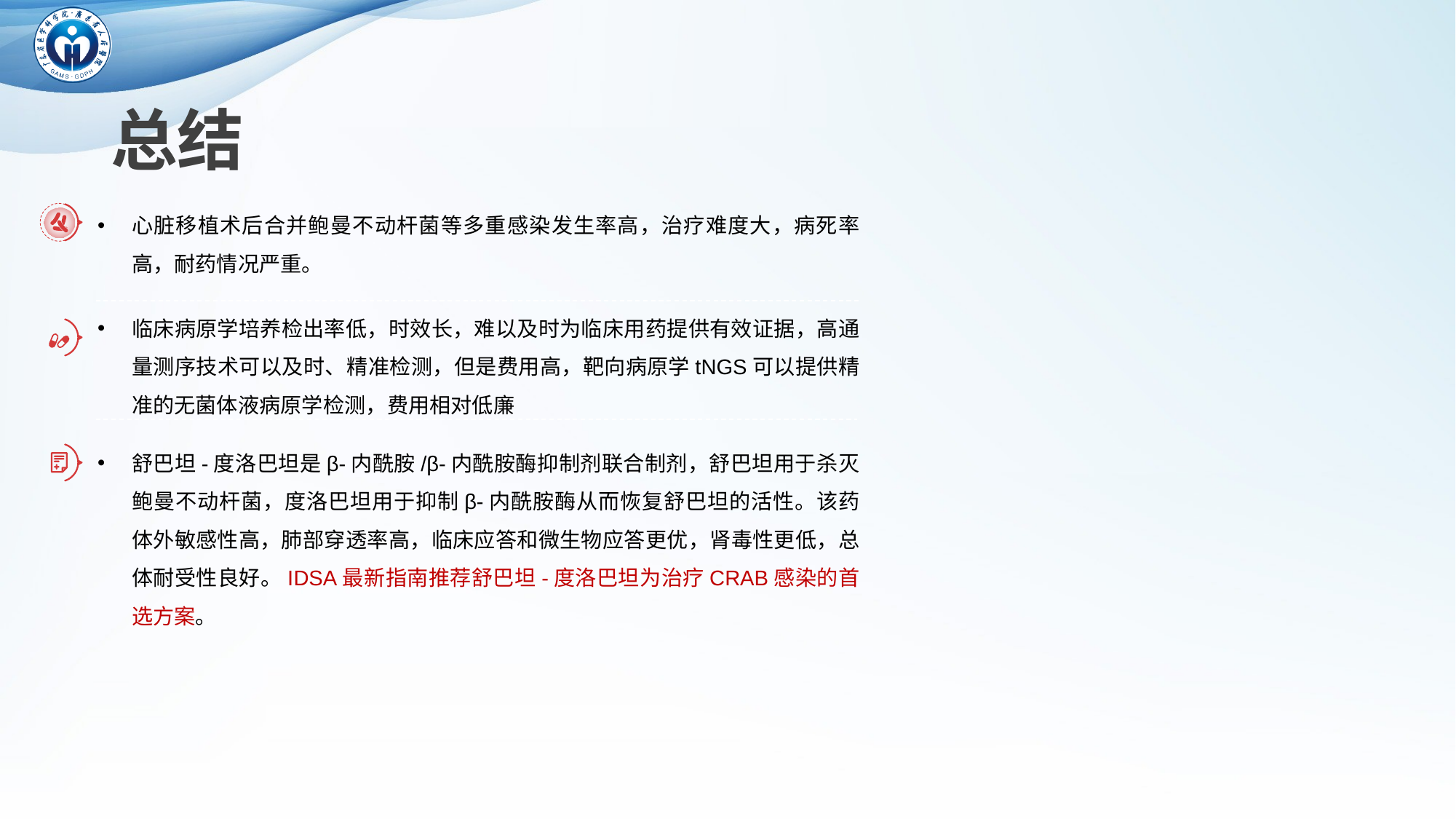

# 总结
心脏移植术后合并鲍曼不动杆菌等多重感染发生率高，治疗难度大，病死率高，耐药情况严重。

临床病原学培养检出率低，时效长，难以及时为临床用药提供有效证据，高通量测序技术可以及时、精准检测，但是费用高，靶向病原学tNGS可以提供精准的无菌体液病原学检测，费用相对低廉

舒巴坦-度洛巴坦是β-内酰胺/β-内酰胺酶抑制剂联合制剂，舒巴坦用于杀灭鲍曼不动杆菌，度洛巴坦用于抑制β-内酰胺酶从而恢复舒巴坦的活性。该药体外敏感性高，肺部穿透率高，临床应答和微生物应答更优，肾毒性更低，总体耐受性良好。IDSA最新指南推荐舒巴坦-度洛巴坦为治疗CRAB感染的首选方案。